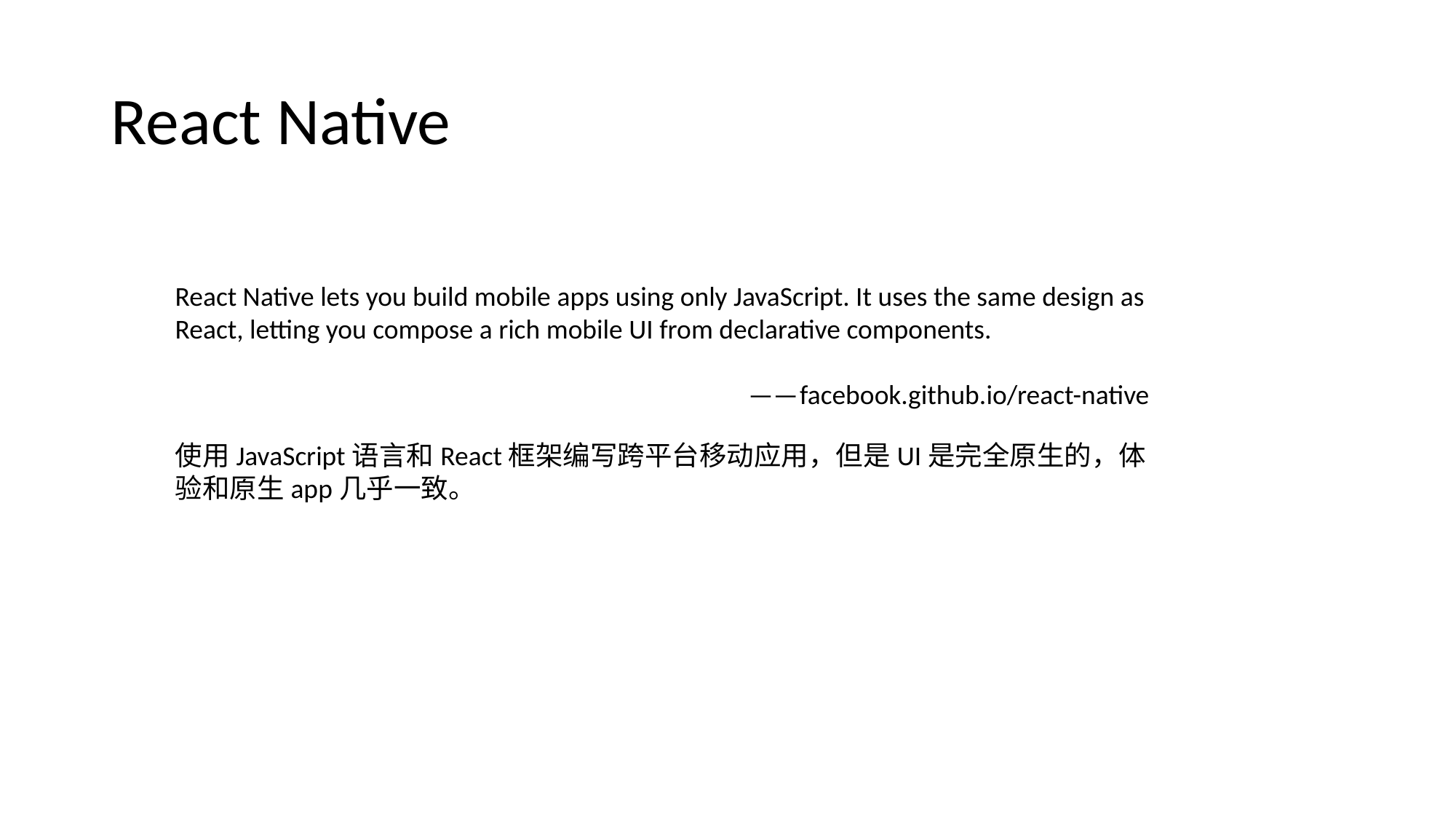

# React Native
React Native lets you build mobile apps using only JavaScript. It uses the same design as React, letting you compose a rich mobile UI from declarative components.

                                                                                             ——facebook.github.io/react-native
使用JavaScript语言和React框架编写跨平台移动应用，但是UI是完全原生的，体验和原生app几乎一致。